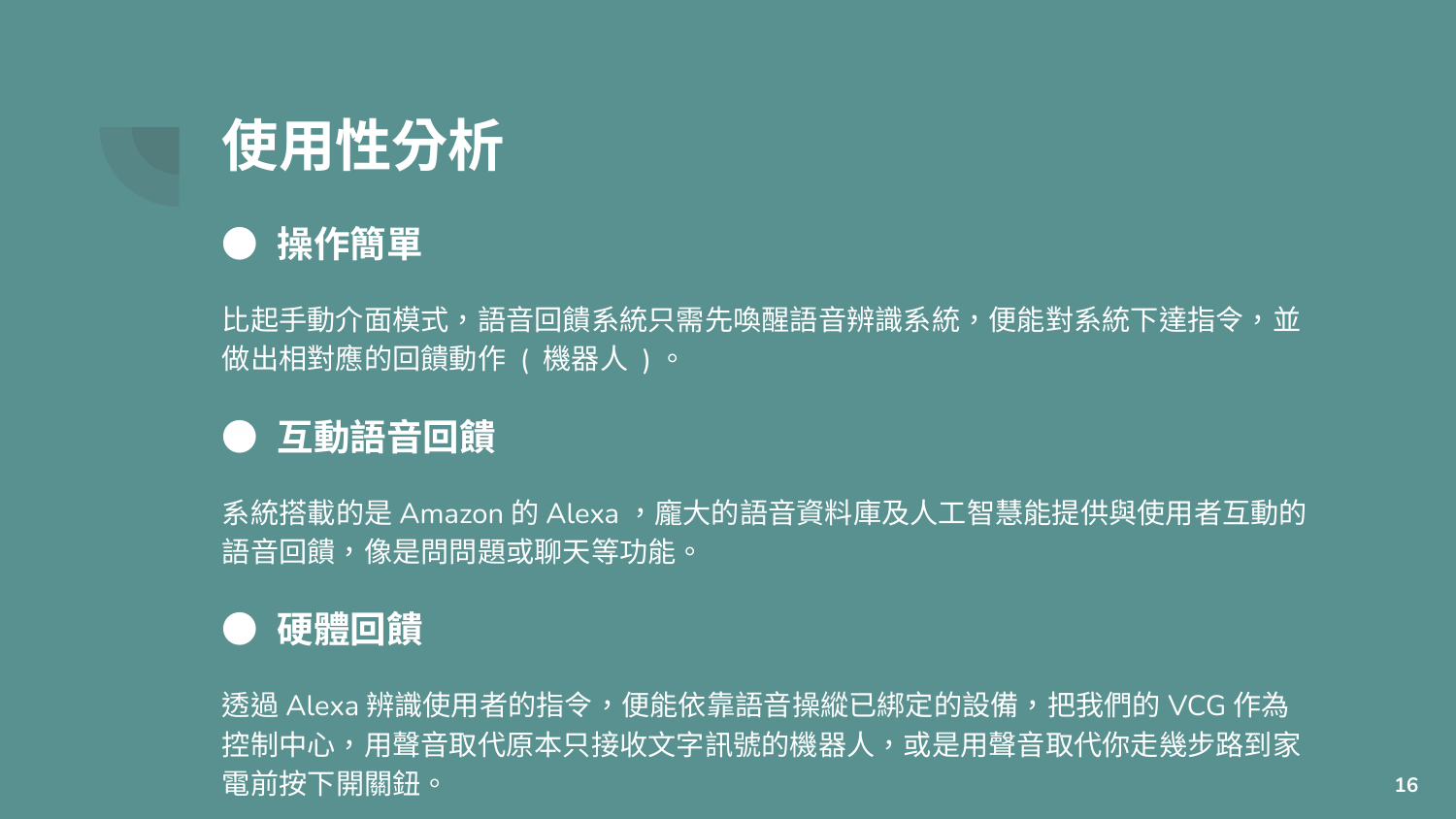

# 使用性分析
● 操作簡單
比起手動介面模式，語音回饋系統只需先喚醒語音辨識系統，便能對系統下達指令，並做出相對應的回饋動作 ( 機器人 )。
● 互動語音回饋
系統搭載的是Amazon的Alexa，龐大的語音資料庫及人工智慧能提供與使用者互動的語音回饋，像是問問題或聊天等功能。
● 硬體回饋
透過Alexa辨識使用者的指令，便能依靠語音操縱已綁定的設備，把我們的VCG作為控制中心，用聲音取代原本只接收文字訊號的機器人，或是用聲音取代你走幾步路到家電前按下開關鈕。
16